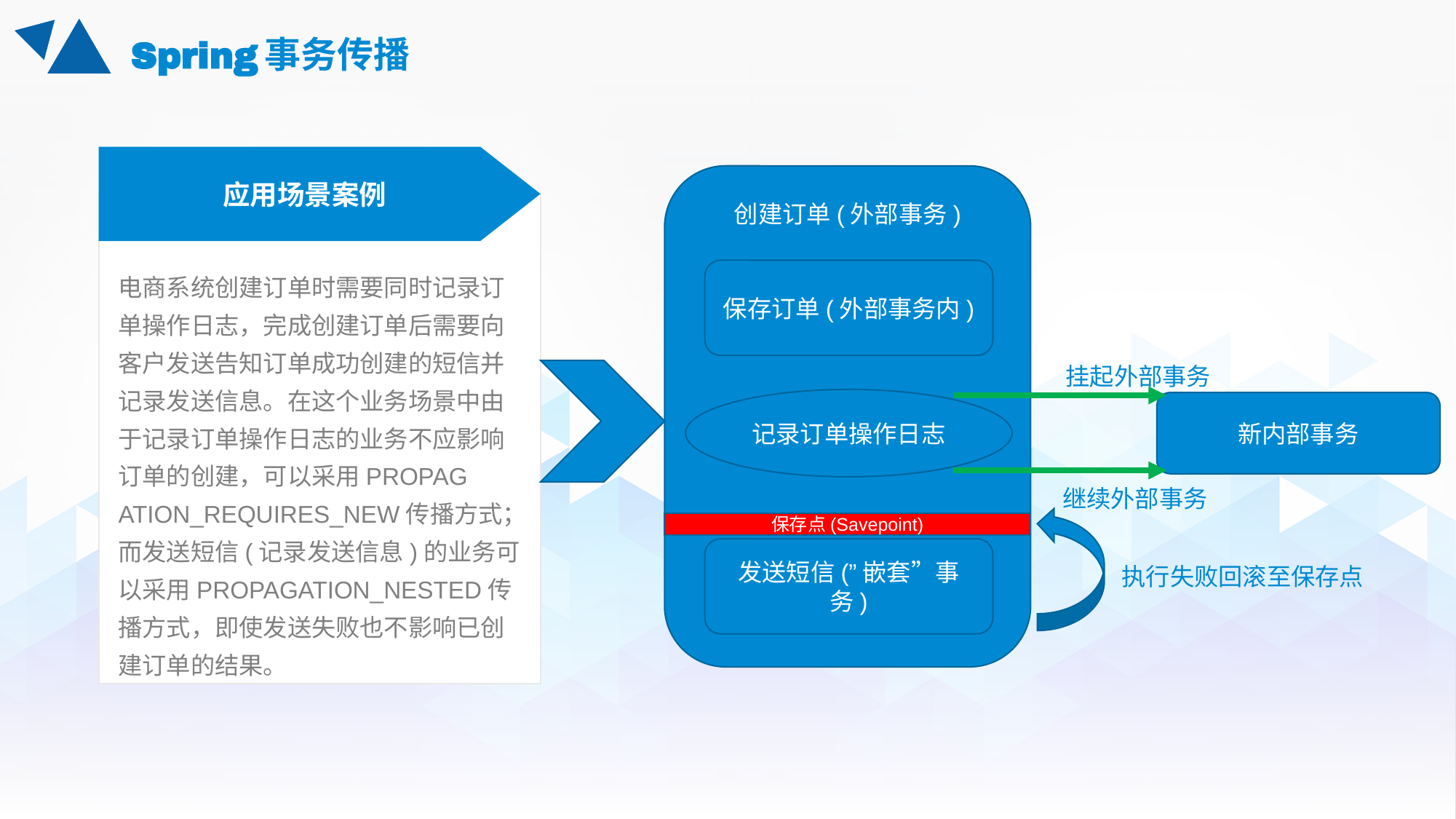

# Spring事务传播
应用场景案例

创建订单(外部事务)

电商系统创建订单时需要同时记录订单操作日志，完成创建订单后需要向客户发送告知订单成功创建的短信并记录发送信息。在这个业务场景中由于记录订单操作日志的业务不应影响订单的创建，可以采用PROPAG
ATION_REQUIRES_NEW传播方式；而发送短信(记录发送信息)的业务可以采用PROPAGATION_NESTED传播方式，即使发送失败也不影响已创建订单的结果。
保存订单(外部事务内)
挂起外部事务

记录订单操作日志
新内部事务
继续外部事务
保存点(Savepoint)

发送短信(”嵌套”事务)
执行失败回滚至保存点